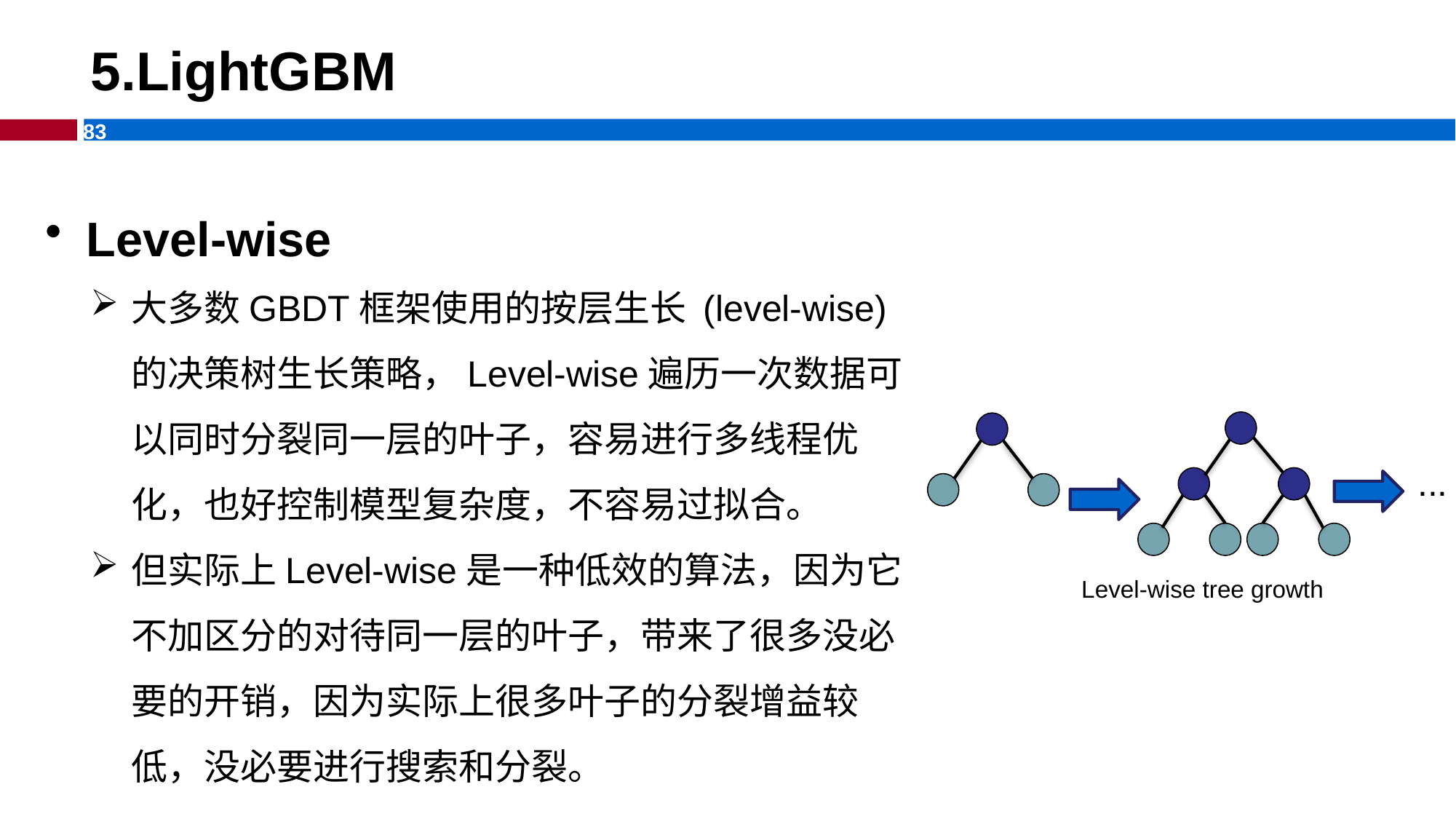

# 5.LightGBM
Level-wise

大多数GBDT框架使用的按层生长 (level-wise) 的决策树生长策略，Level-wise遍历一次数据可以同时分裂同一层的叶子，容易进行多线程优化，也好控制模型复杂度，不容易过拟合。
但实际上Level-wise是一种低效的算法，因为它不加区分的对待同一层的叶子，带来了很多没必要的开销，因为实际上很多叶子的分裂增益较低，没必要进行搜索和分裂。

...

Level-wise tree growth